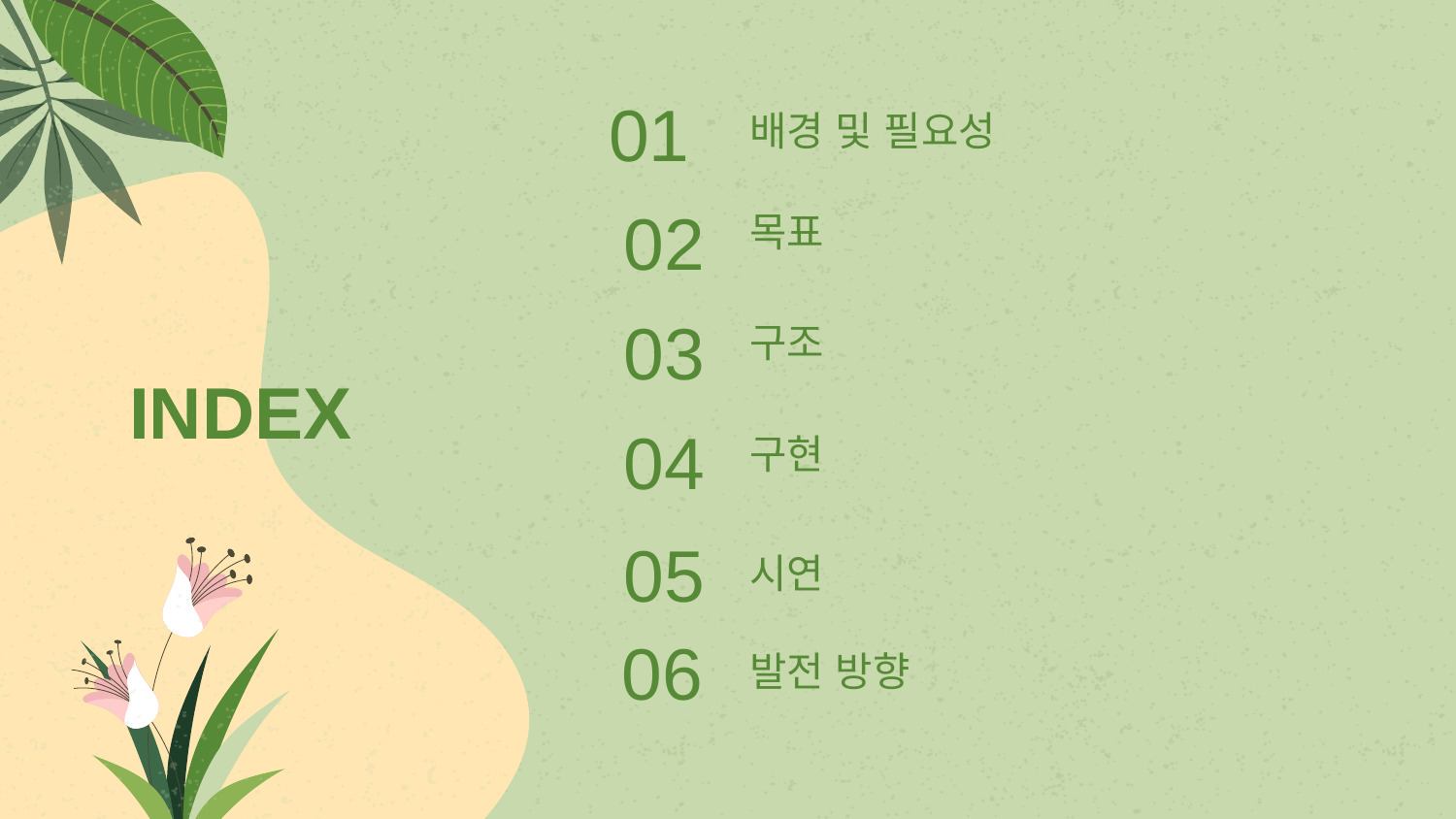

01
# 배경 및 필요성
02
목표
INDEX
03
구조
04
구현
05
시연
06
발전 방향